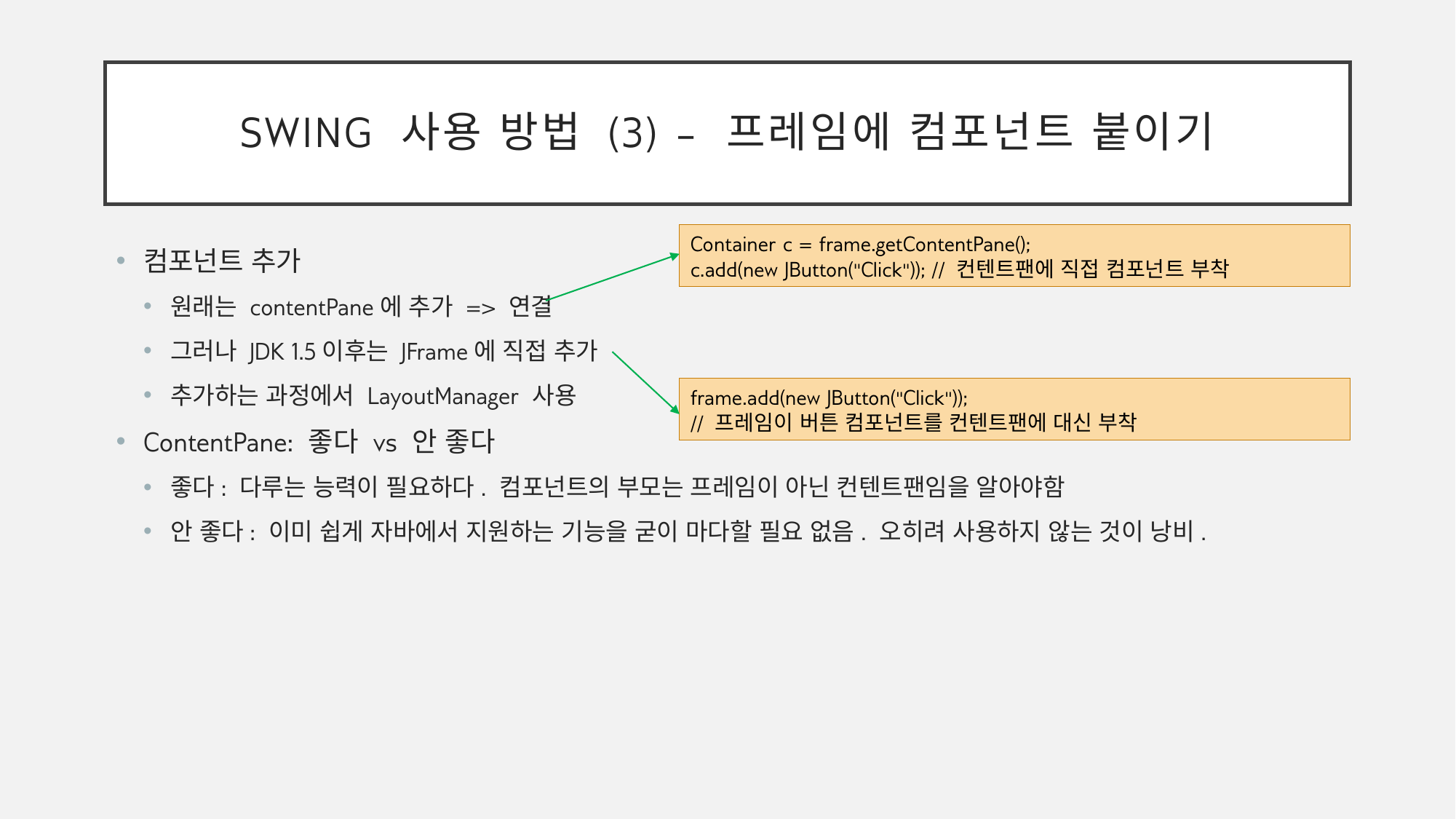

# Swing 사용 방법 (3) – 프레임에 컴포넌트 붙이기
Container c = frame.getContentPane();
c.add(new JButton("Click")); // 컨텐트팬에 직접 컴포넌트 부착
컴포넌트 추가
원래는 contentPane에 추가 => 연결
그러나 JDK 1.5이후는 JFrame에 직접 추가
추가하는 과정에서 LayoutManager 사용
ContentPane: 좋다 vs 안 좋다
좋다: 다루는 능력이 필요하다. 컴포넌트의 부모는 프레임이 아닌 컨텐트팬임을 알아야함
안 좋다: 이미 쉽게 자바에서 지원하는 기능을 굳이 마다할 필요 없음. 오히려 사용하지 않는 것이 낭비.

frame.add(new JButton("Click"));
// 프레임이 버튼 컴포넌트를 컨텐트팬에 대신 부착